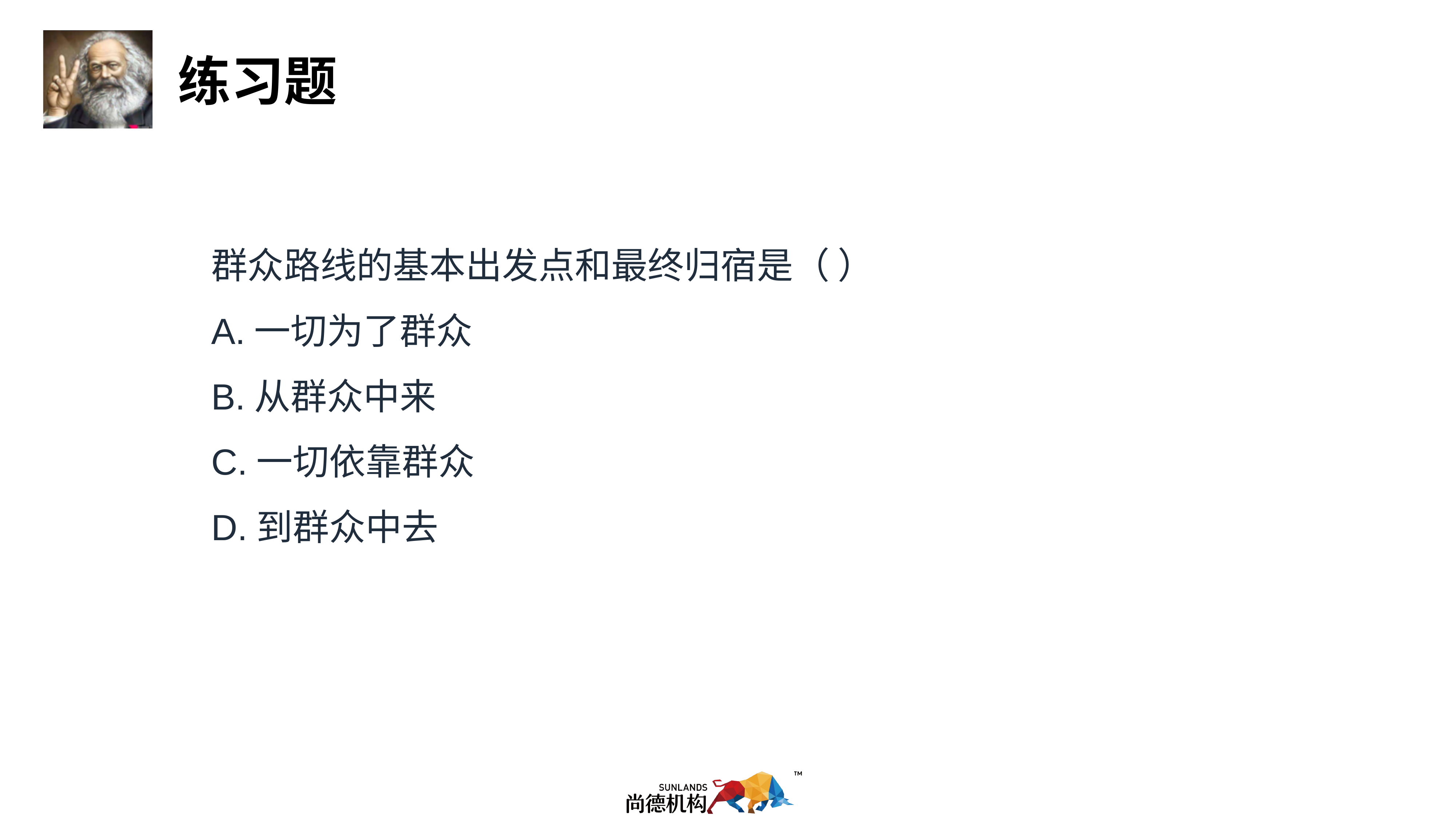

群众路线的基本出发点和最终归宿是（ ）
A.一切为了群众
B.从群众中来
C.一切依靠群众
D.到群众中去